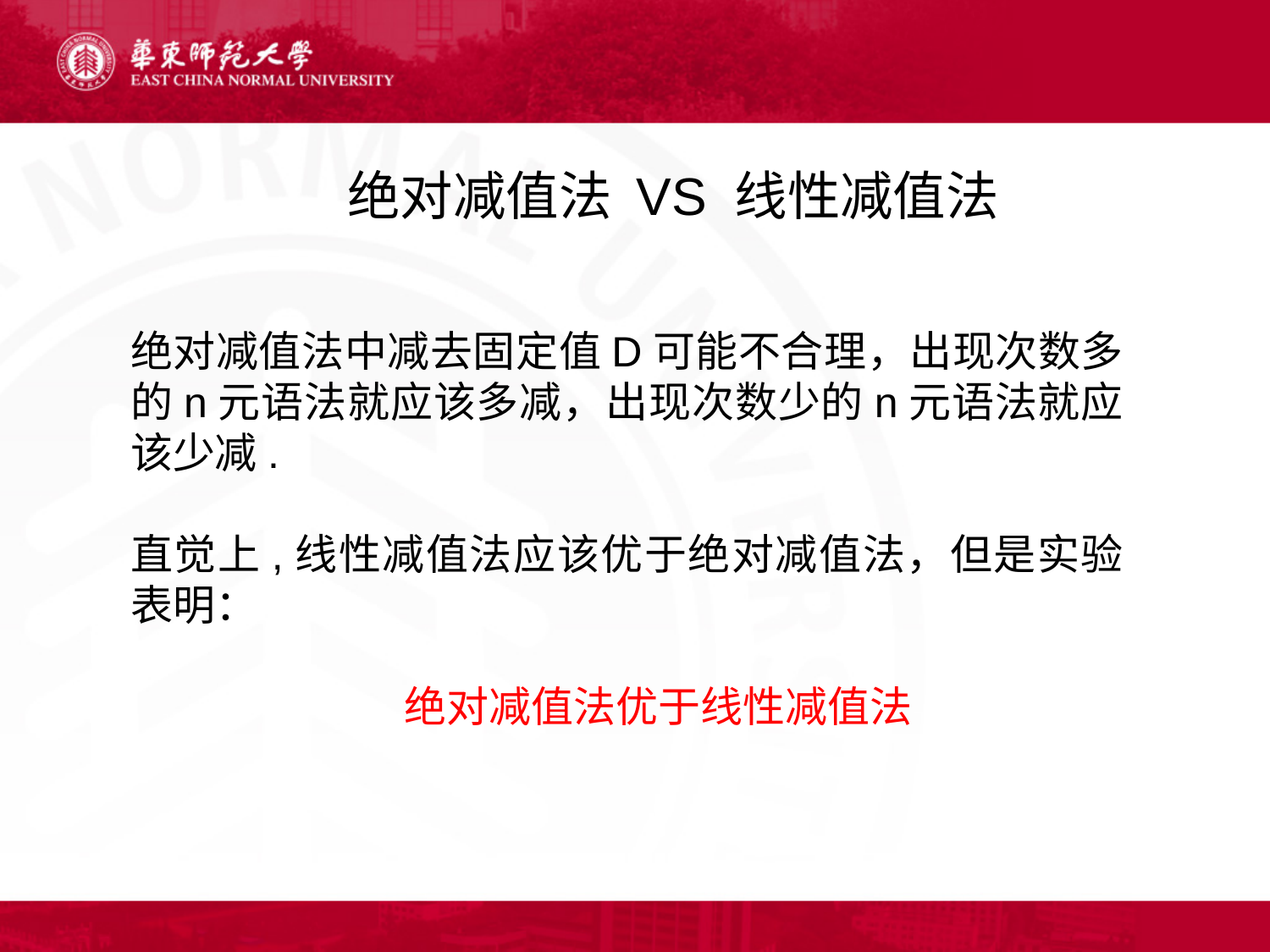

绝对减值法 VS 线性减值法

绝对减值法中减去固定值D可能不合理，出现次数多的n元语法就应该多减，出现次数少的n元语法就应该少减.

直觉上,线性减值法应该优于绝对减值法，但是实验表明：

		 绝对减值法优于线性减值法